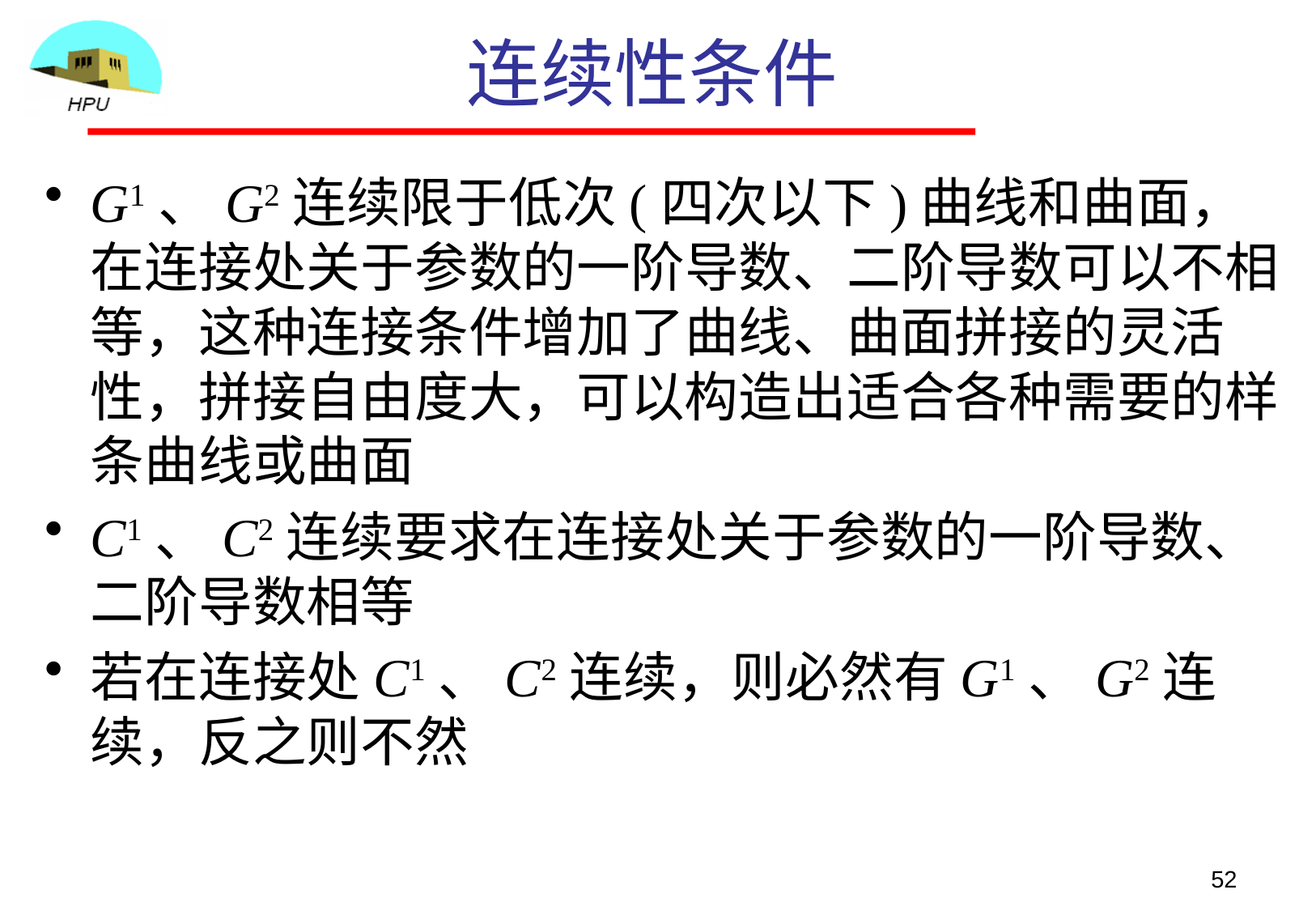

# 连续性条件
G1、G2连续限于低次(四次以下)曲线和曲面，在连接处关于参数的一阶导数、二阶导数可以不相等，这种连接条件增加了曲线、曲面拼接的灵活性，拼接自由度大，可以构造出适合各种需要的样条曲线或曲面
C1、C2连续要求在连接处关于参数的一阶导数、二阶导数相等
若在连接处C1、C2连续，则必然有G1、G2连续，反之则不然
52